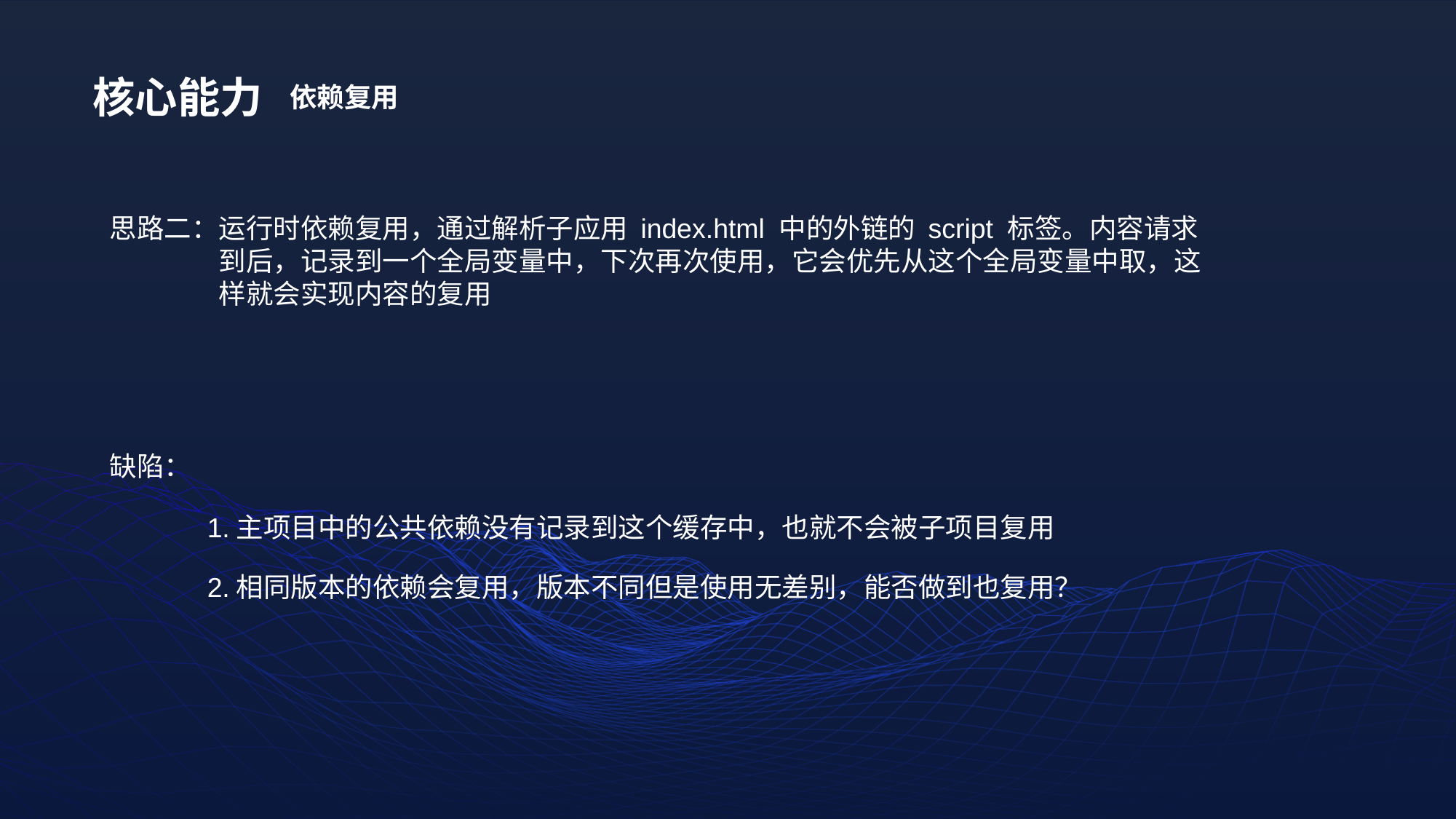

核心能力
依赖复用
思路二：
运行时依赖复用，通过解析子应用 index.html 中的外链的 script 标签。内容请求到后，记录到一个全局变量中，下次再次使用，它会优先从这个全局变量中取，这样就会实现内容的复用

缺陷：

1.主项目中的公共依赖没有记录到这个缓存中，也就不会被子项目复用
2.相同版本的依赖会复用，版本不同但是使用无差别，能否做到也复用？